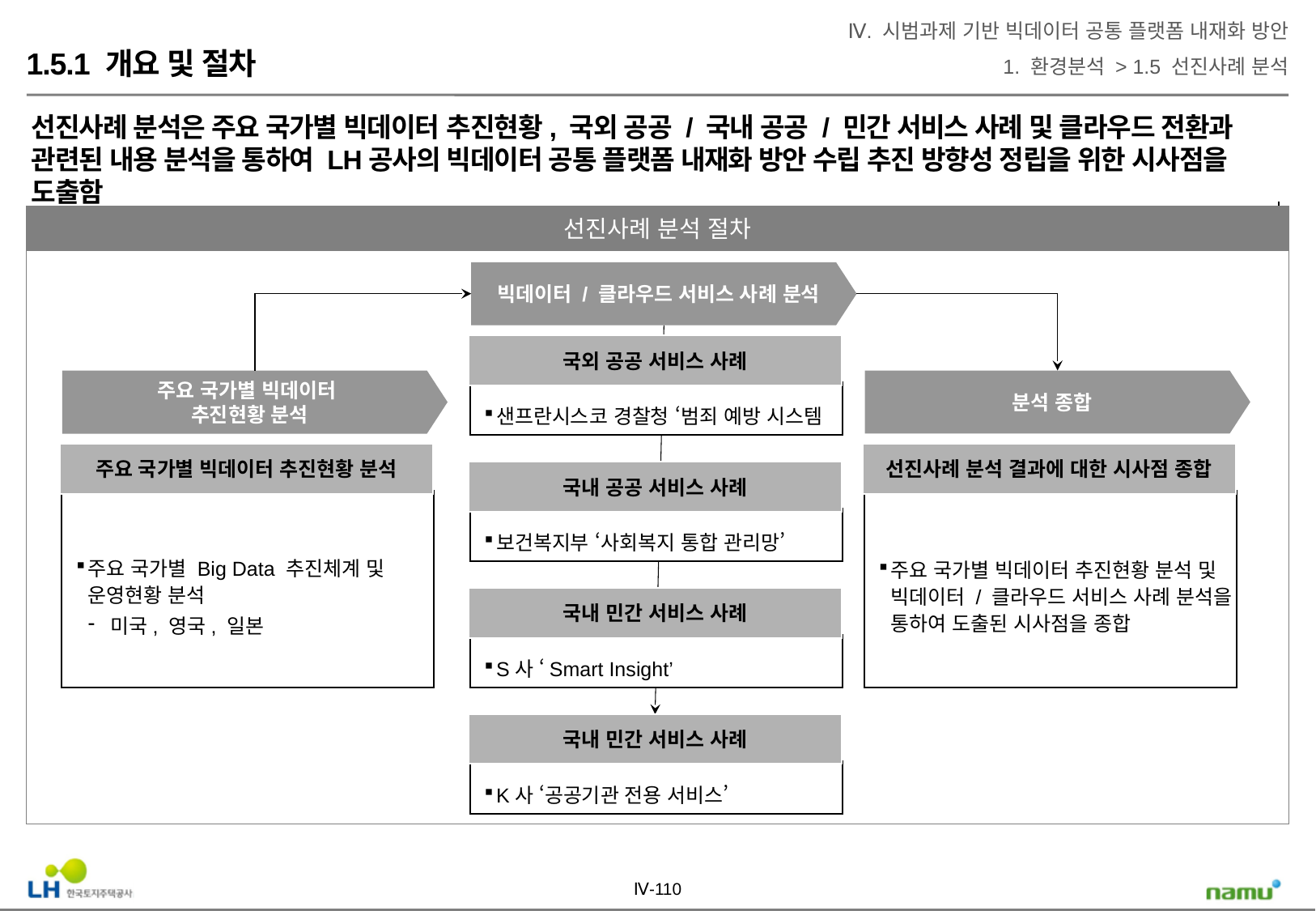

Ⅳ. 시범과제 기반 빅데이터 공통 플랫폼 내재화 방안
1. 환경분석 > 1.5 선진사례 분석
1.5.1 개요 및 절차
선진사례 분석은 주요 국가별 빅데이터 추진현황, 국외 공공 / 국내 공공 / 민간 서비스 사례 및 클라우드 전환과 관련된 내용 분석을 통하여 LH공사의 빅데이터 공통 플랫폼 내재화 방안 수립 추진 방향성 정립을 위한 시사점을 도출함
선진사례 분석 절차

빅데이터 / 클라우드 서비스 사례 분석
국외 공공 서비스 사례
샌프란시스코 경찰청 ‘범죄 예방 시스템
분석 종합
선진사례 분석 결과에 대한 시사점 종합
주요 국가별 빅데이터 추진현황 분석 및 빅데이터 / 클라우드 서비스 사례 분석을 통하여 도출된 시사점을 종합
주요 국가별 빅데이터
추진현황 분석
주요 국가별 빅데이터 추진현황 분석
주요 국가별 Big Data 추진체계 및 운영현황 분석
미국, 영국, 일본
국내 공공 서비스 사례
보건복지부 ‘사회복지 통합 관리망’
국내 민간 서비스 사례
S사 ‘Smart Insight’
국내 민간 서비스 사례
K사 ‘공공기관 전용 서비스’